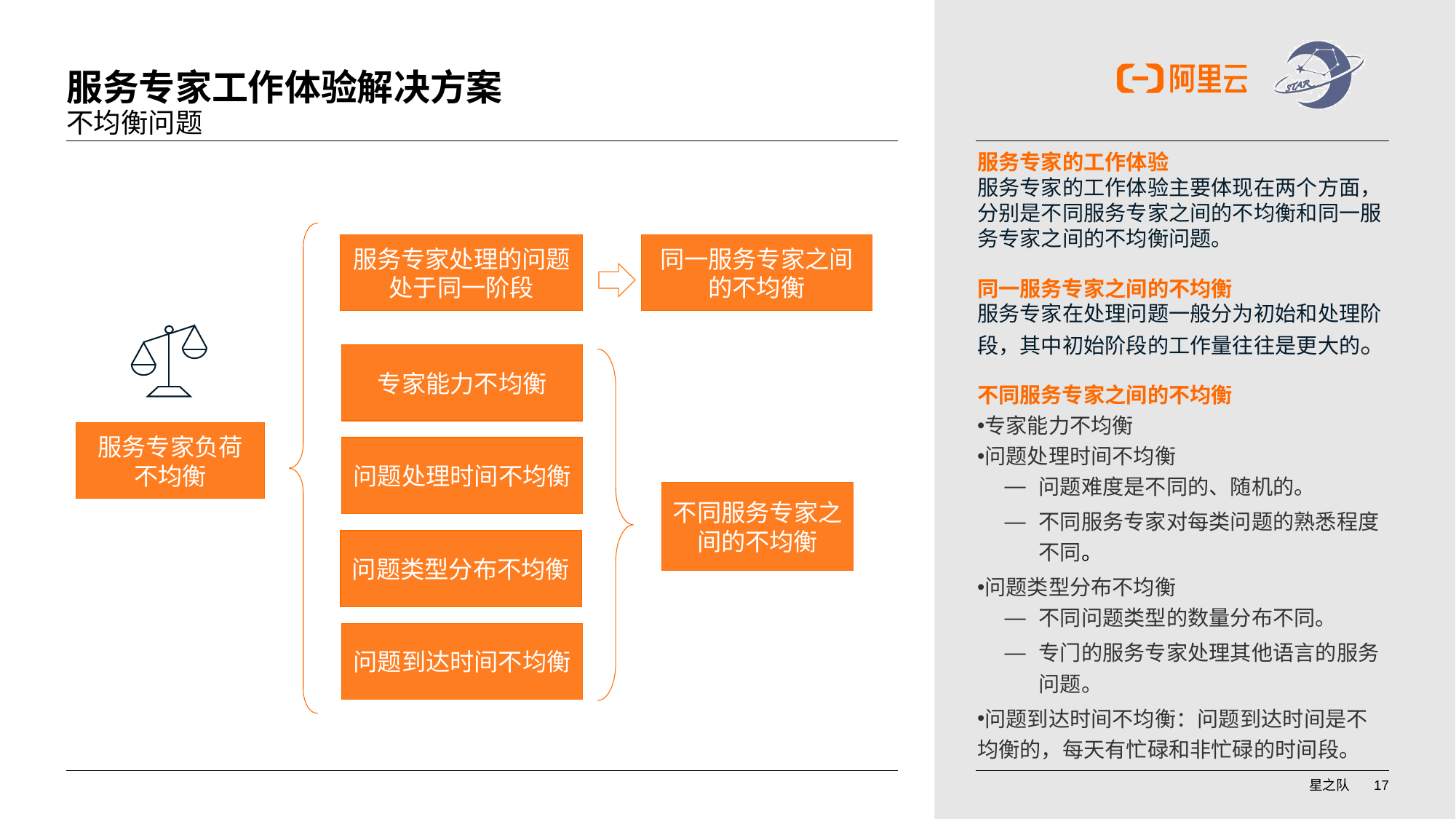

# 服务专家工作体验解决方案
不均衡问题
服务专家的工作体验
服务专家的工作体验主要体现在两个方面，分别是不同服务专家之间的不均衡和同一服务专家之间的不均衡问题。

服务专家负荷不均衡

服务专家处理的问题处于同一阶段
同一服务专家之间的不均衡

同一服务专家之间的不均衡
服务专家在处理问题一般分为初始和处理阶段，其中初始阶段的工作量往往是更大的。
专家能力不均衡

问题处理时间不均衡
不同服务专家之间的不均衡
问题类型分布不均衡
问题到达时间不均衡
不同服务专家之间的不均衡
专家能力不均衡
问题处理时间不均衡
问题难度是不同的、随机的。
不同服务专家对每类问题的熟悉程度不同。
问题类型分布不均衡
不同问题类型的数量分布不同。
专门的服务专家处理其他语言的服务问题。
问题到达时间不均衡：问题到达时间是不均衡的，每天有忙碌和非忙碌的时间段。